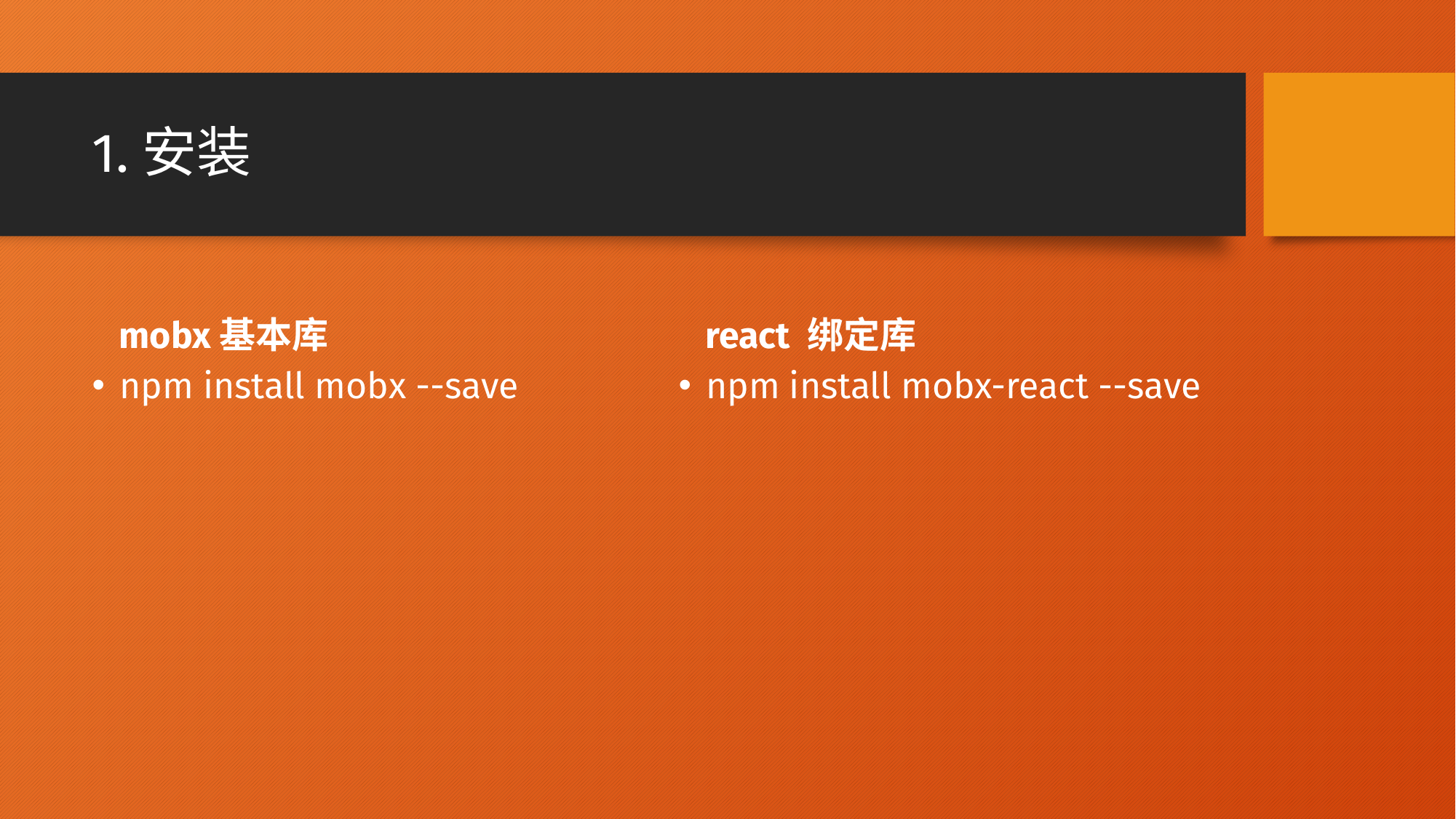

# 1.安装
mobx基本库
react 绑定库
npm install mobx --save
npm install mobx-react --save